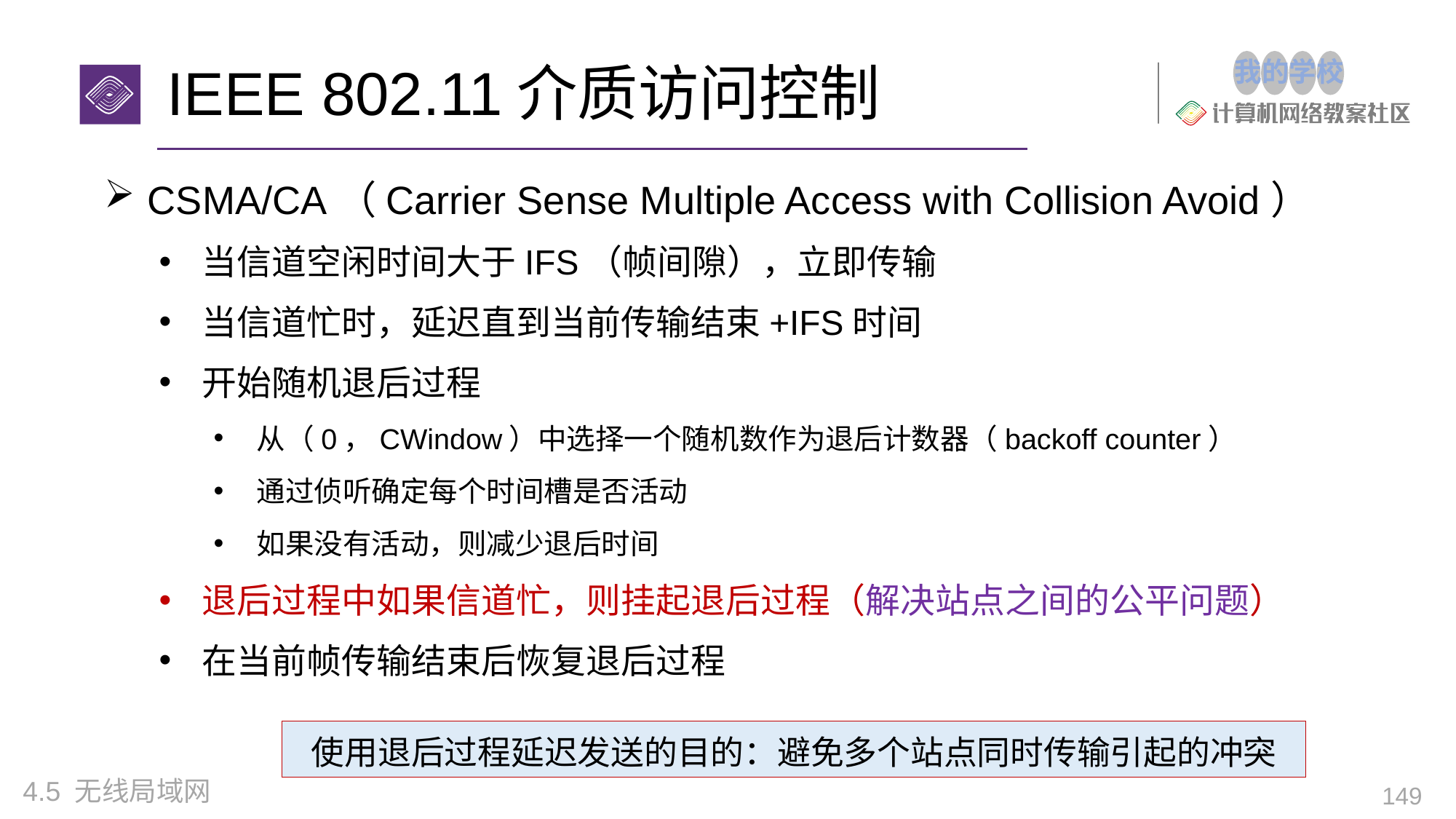

# IEEE 802.11介质访问控制
CSMA/CA（Carrier Sense Multiple Access with Collision Avoid）
当信道空闲时间大于IFS（帧间隙），立即传输
当信道忙时，延迟直到当前传输结束+IFS时间
开始随机退后过程
从（0，CWindow）中选择一个随机数作为退后计数器（backoff counter）
通过侦听确定每个时间槽是否活动
如果没有活动，则减少退后时间
退后过程中如果信道忙，则挂起退后过程（解决站点之间的公平问题）
在当前帧传输结束后恢复退后过程
使用退后过程延迟发送的目的：避免多个站点同时传输引起的冲突
4.5 无线局域网
149